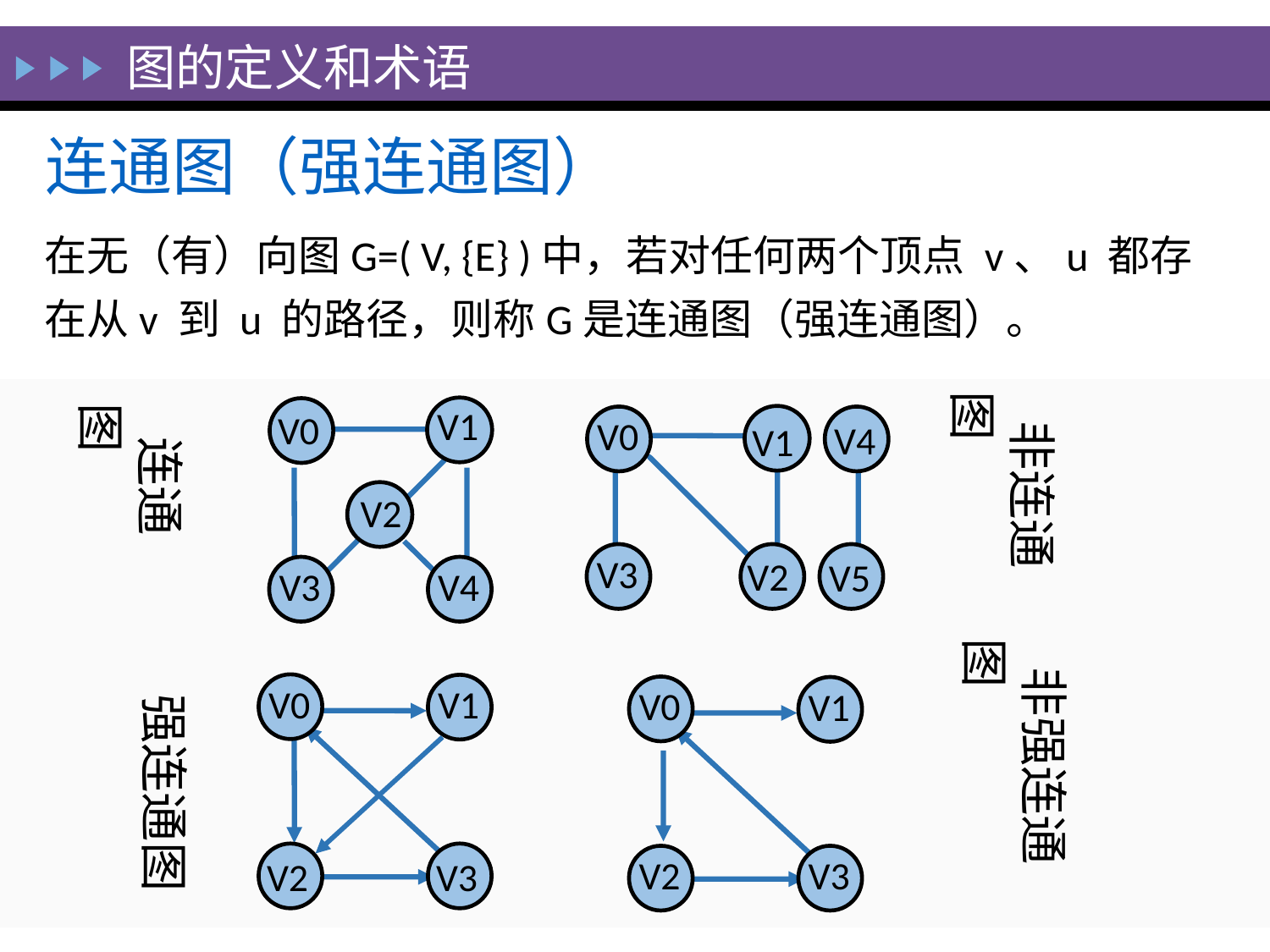

图的定义和术语
连通图（强连通图）
在无（有）向图G=( V, {E} )中，若对任何两个顶点 v、u 都存在从v 到 u 的路径，则称G是连通图（强连通图）。

  非连通图
  连通图
 V1

 V0

 V2
 V3

 V4

 V0

 V1
 V3

 V2

 V4

 V5
  非强连通图
  强连通图
 V0

 V1

 V2

 V3

 V0

 V1

 V2

 V3